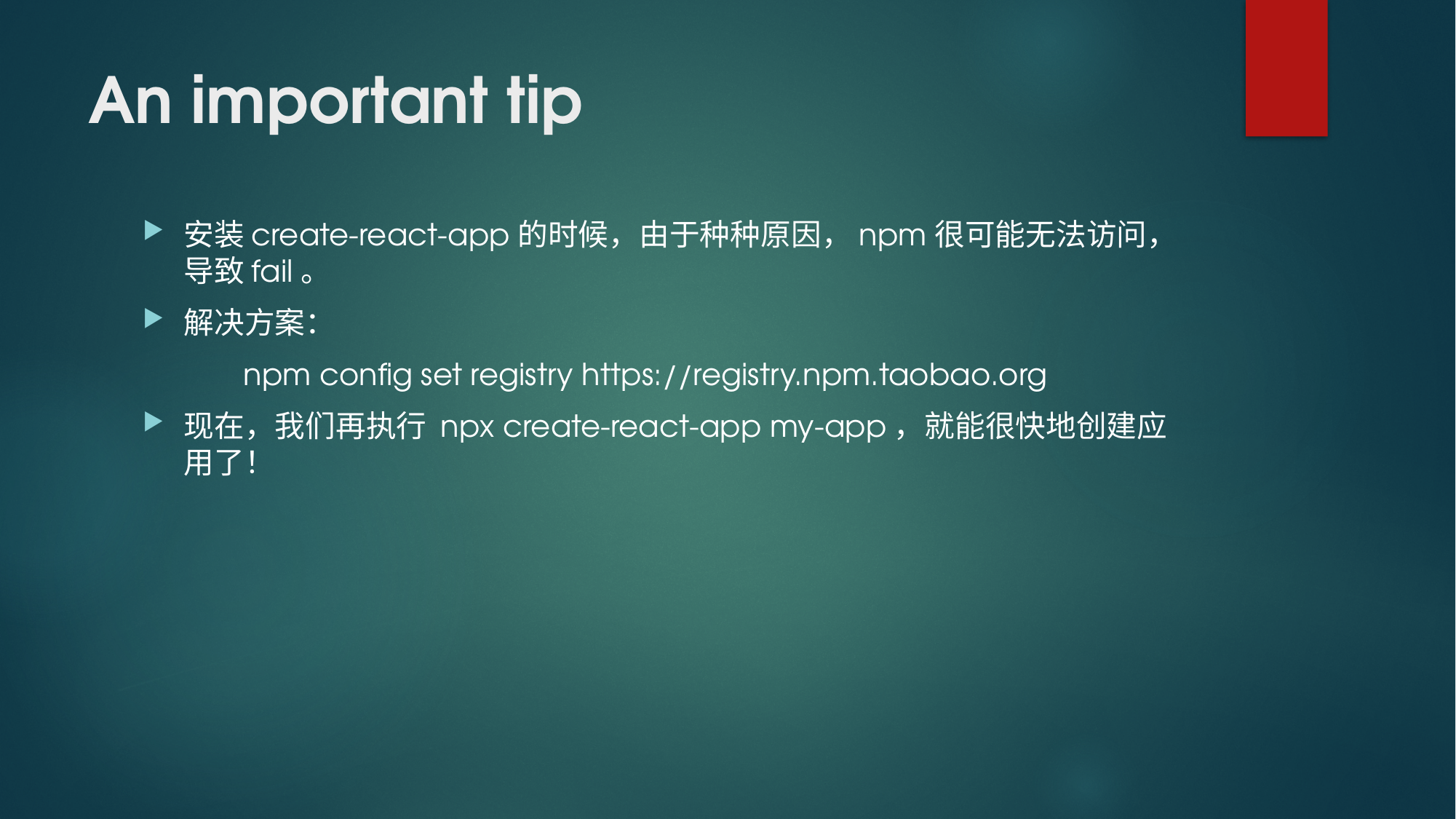

# An important tip
安装create-react-app的时候，由于种种原因，npm很可能无法访问，导致fail。
解决方案：
            npm config set registry https://registry.npm.taobao.org
现在，我们再执行 npx create-react-app my-app，就能很快地创建应用了！